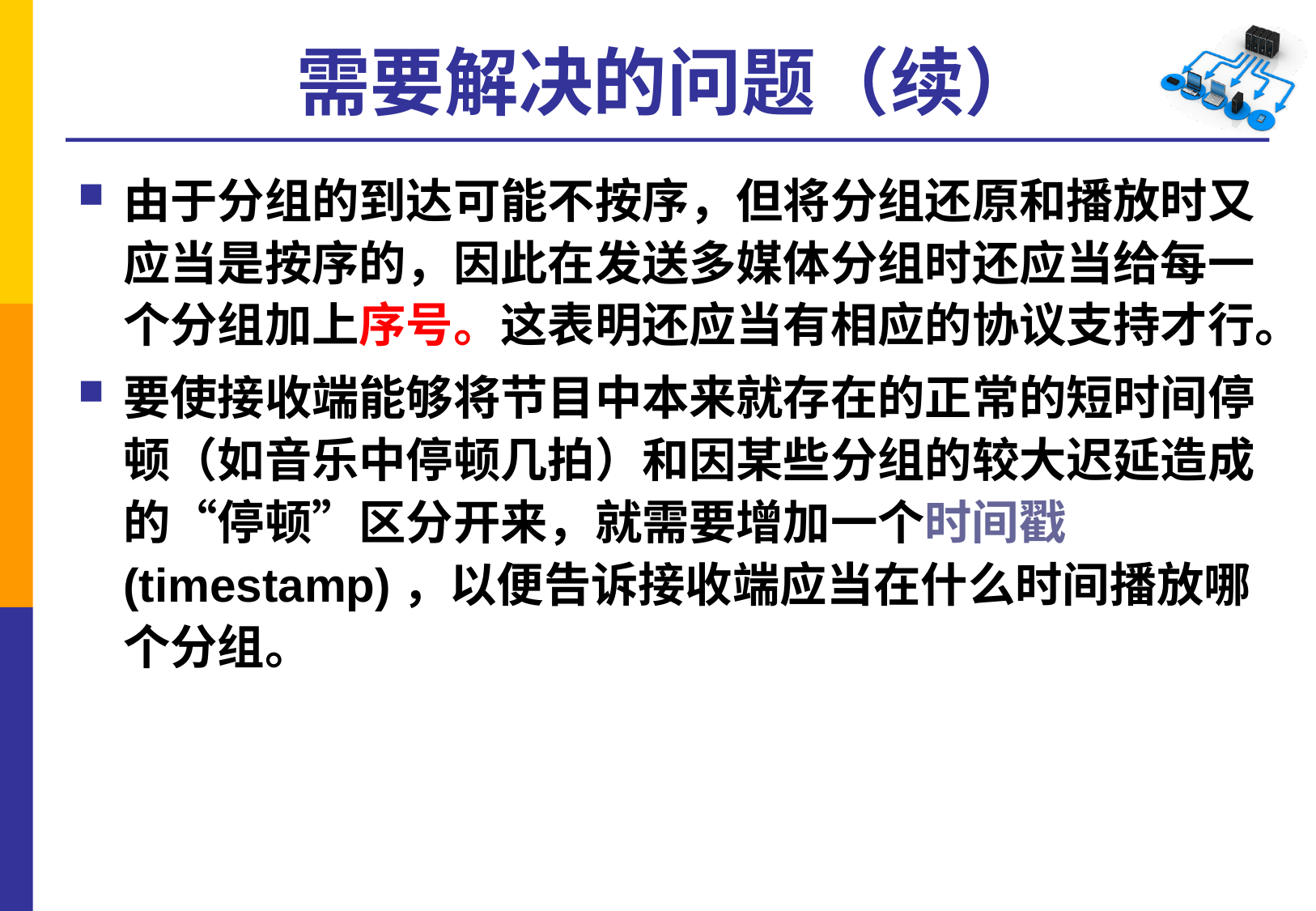

# 需要解决的问题（续）
由于分组的到达可能不按序，但将分组还原和播放时又应当是按序的，因此在发送多媒体分组时还应当给每一个分组加上序号。这表明还应当有相应的协议支持才行。
要使接收端能够将节目中本来就存在的正常的短时间停顿（如音乐中停顿几拍）和因某些分组的较大迟延造成的“停顿”区分开来，就需要增加一个时间戳 (timestamp)，以便告诉接收端应当在什么时间播放哪个分组。